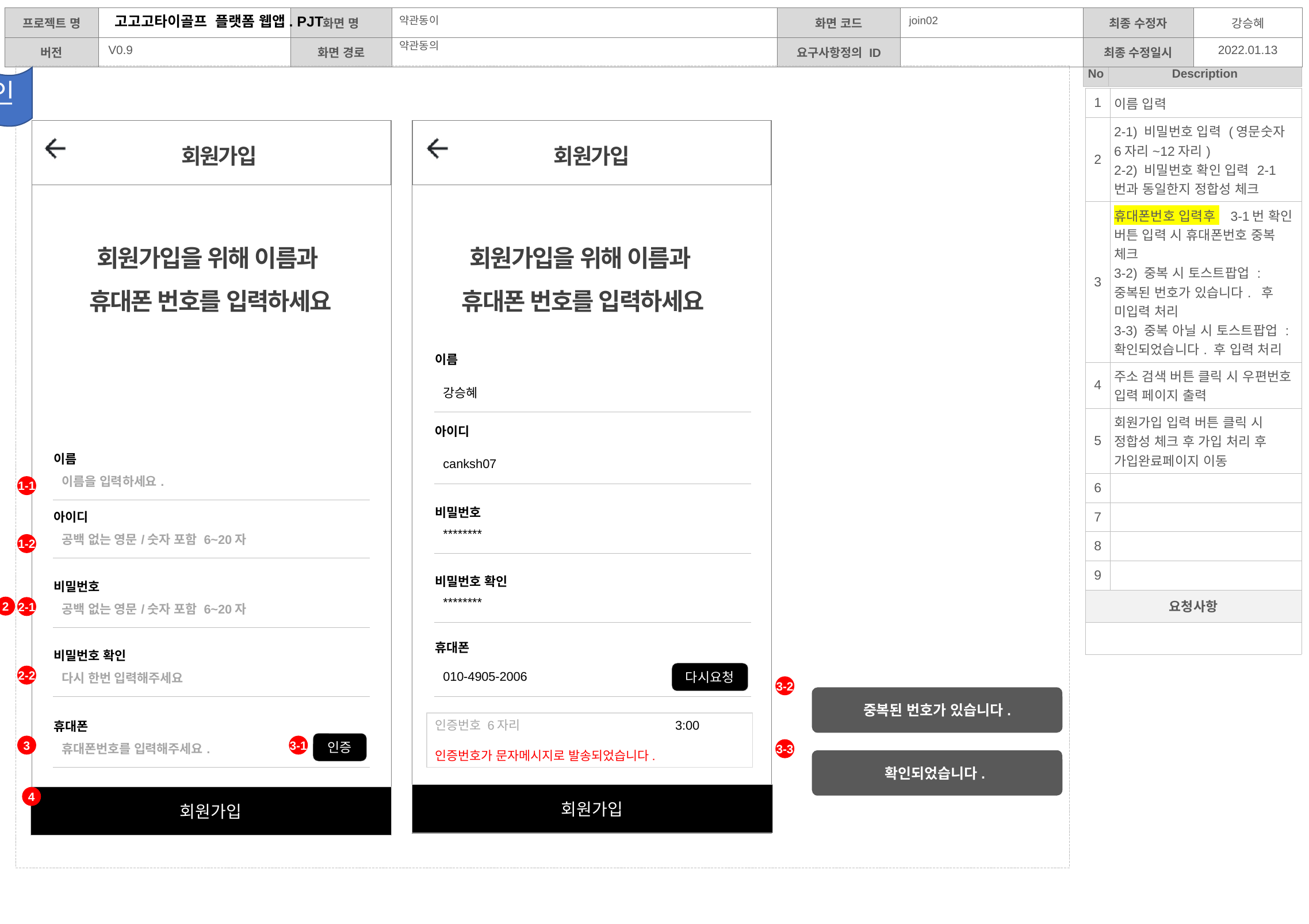

약관동이
join02
약관동의

디자인
| 1 | 이름 입력 |
| --- | --- |
| 2 | 2-1) 비밀번호 입력 (영문숫자 6자리~12자리) 2-2) 비밀번호 확인 입력 2-1번과 동일한지 정합성 체크 |
| 3 | 휴대폰번호 입력후 3-1번 확인 버튼 입력 시 휴대폰번호 중복 체크 3-2) 중복 시 토스트팝업 : 중복된 번호가 있습니다. 후 미입력 처리 3-3) 중복 아닐 시 토스트팝업 : 확인되었습니다. 후 입력 처리 |
| 4 | 주소 검색 버튼 클릭 시 우편번호 입력 페이지 출력 |
| 5 | 회원가입 입력 버튼 클릭 시 정합성 체크 후 가입 처리 후 가입완료페이지 이동 |
| 6 |  |
| 7 |  |
| 8 |  |
| 9 |  |
| 요청사항 |  |
|  |  |
회원가입

회원가입

회원가입을 위해 이름과
휴대폰 번호를 입력하세요
회원가입을 위해 이름과
휴대폰 번호를 입력하세요
이름
| 강승혜 |
| --- |
아이디
| canksh07 |
| --- |
이름
| 이름을 입력하세요. |
| --- |
1-1
비밀번호
아이디
| \*\*\*\*\*\*\*\* |
| --- |
| 공백 없는 영문/숫자 포함 6~20자 |
| --- |
1-2
비밀번호 확인
비밀번호
| \*\*\*\*\*\*\*\* |
| --- |
| 공백 없는 영문/숫자 포함 6~20자 |
| --- |
2
2-1
휴대폰
비밀번호 확인
| 010-4905-2006 |
| --- |
| 다시 한번 입력해주세요 |
| --- |
다시요청
2-2
3-2
중복된 번호가 있습니다.
인증번호 6자리                                            3:00

인증번호가 문자메시지로 발송되었습니다.
휴대폰
| 휴대폰번호를 입력해주세요. |
| --- |
인증
3
3-1
3-3
확인되었습니다.
회원가입
4
회원가입